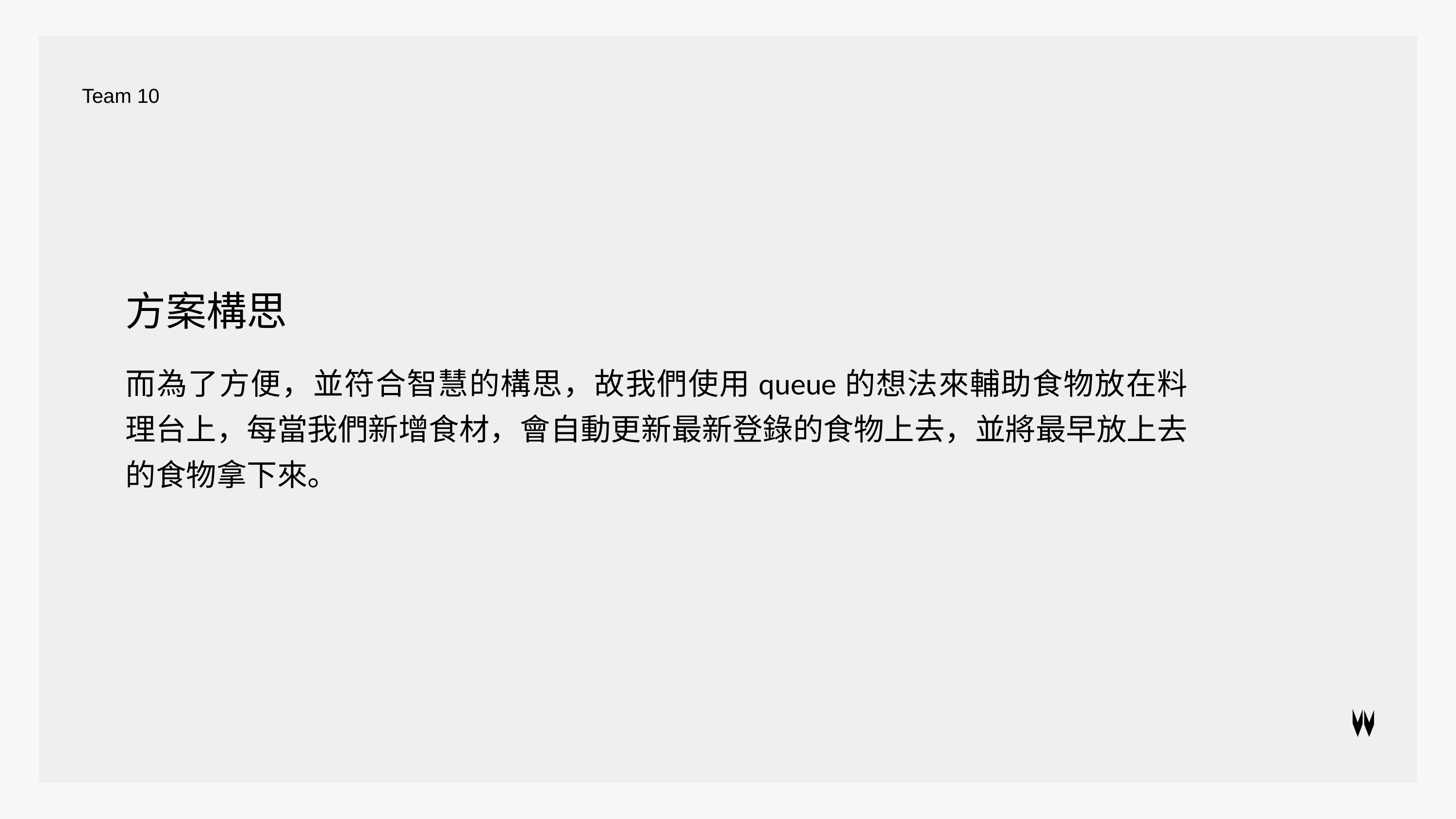

Team 10
方案構思
而為了方便，並符合智慧的構思，故我們使用queue的想法來輔助食物放在料理台上，每當我們新增食材，會自動更新最新登錄的食物上去，並將最早放上去的食物拿下來。